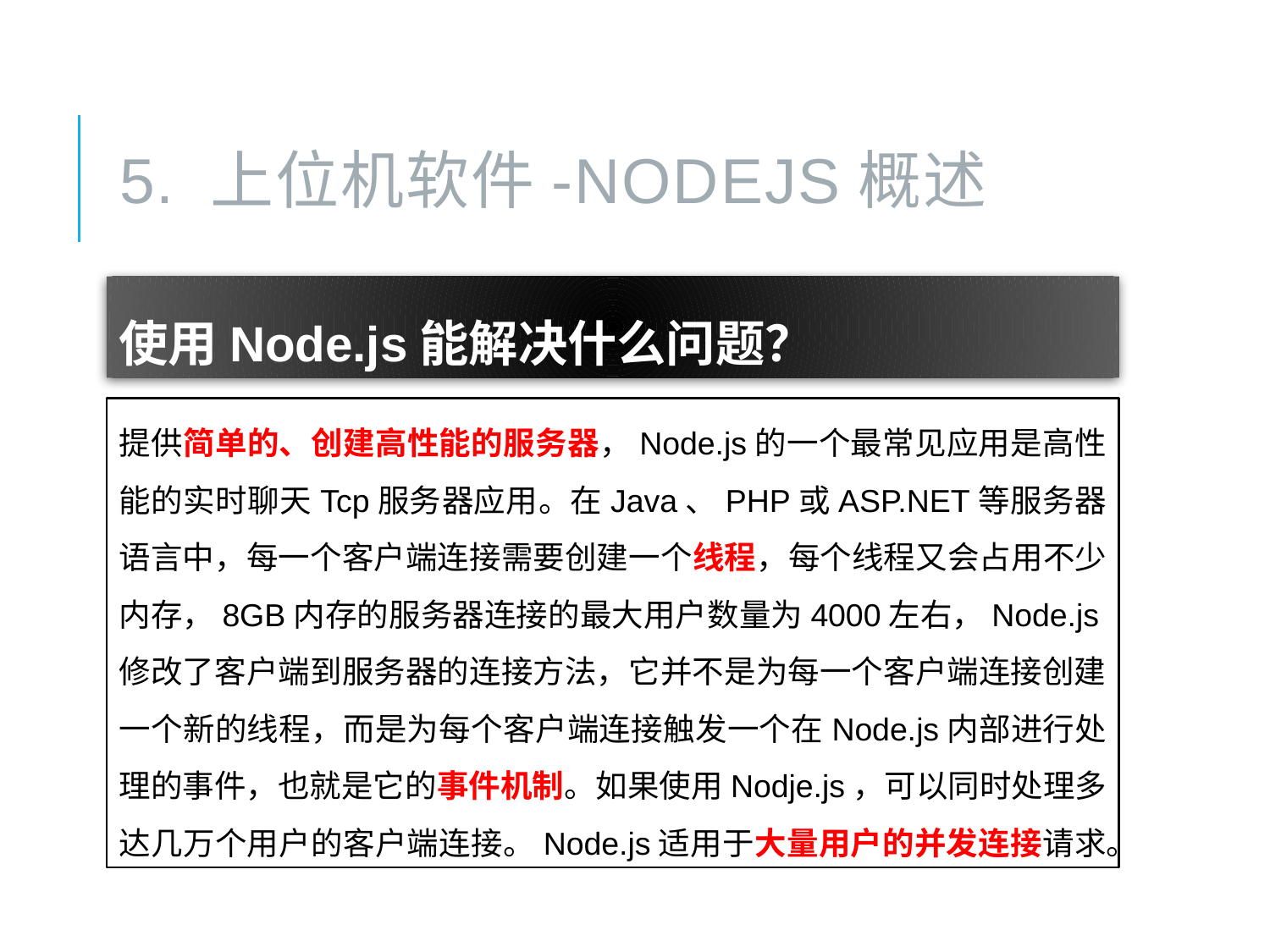

# 5. 上位机软件-Nodejs概述
使用Node.js能解决什么问题？
提供简单的、创建高性能的服务器，Node.js的一个最常见应用是高性能的实时聊天Tcp服务器应用。在Java、PHP或ASP.NET等服务器语言中，每一个客户端连接需要创建一个线程，每个线程又会占用不少内存，8GB内存的服务器连接的最大用户数量为4000左右，Node.js修改了客户端到服务器的连接方法，它并不是为每一个客户端连接创建一个新的线程，而是为每个客户端连接触发一个在Node.js内部进行处理的事件，也就是它的事件机制。如果使用Nodje.js，可以同时处理多达几万个用户的客户端连接。Node.js适用于大量用户的并发连接请求。